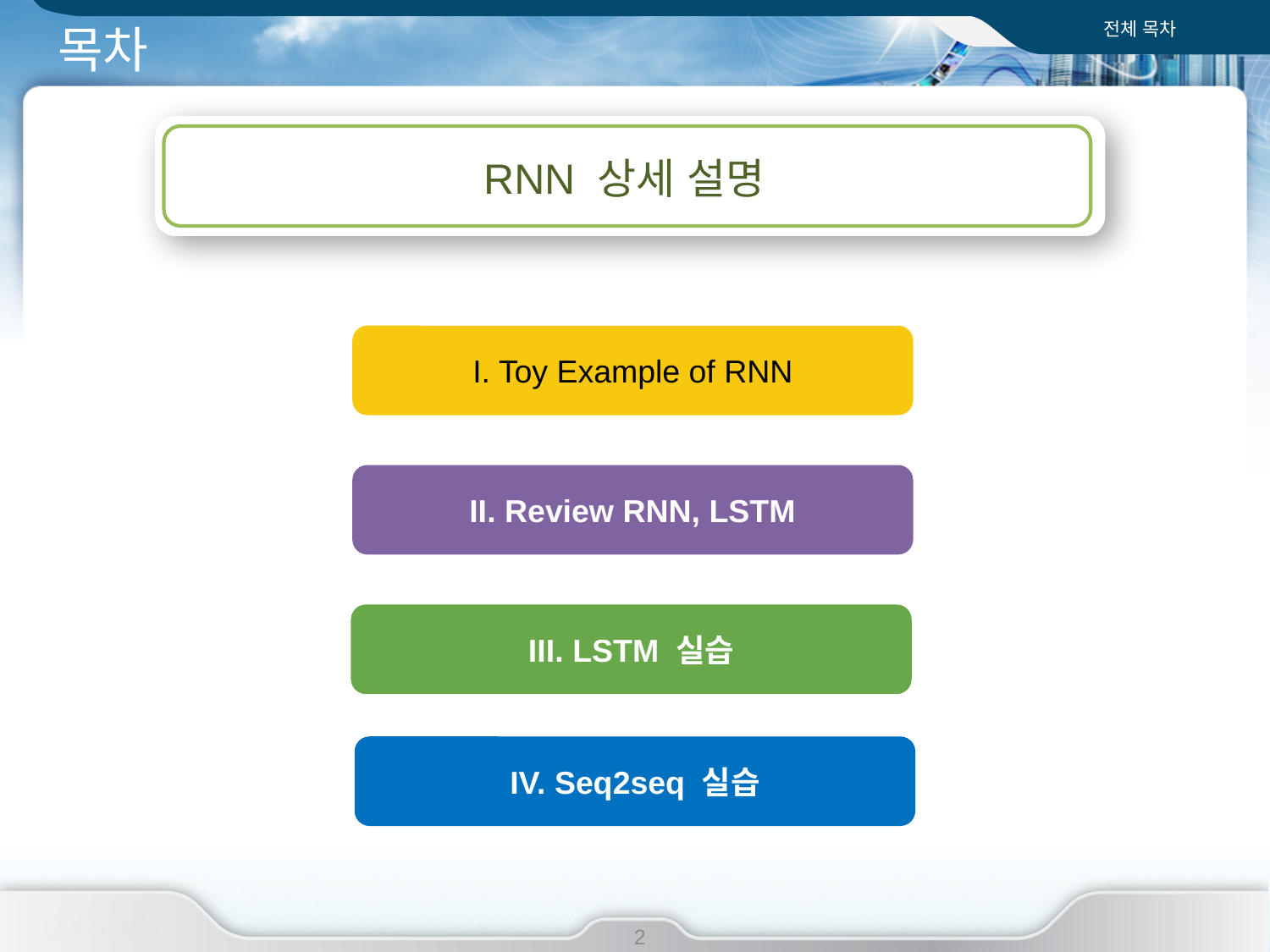

전체 목차
# 목차

RNN 상세 설명
I. Toy Example of RNN
II. Review RNN, LSTM
III. LSTM 실습
IV. Seq2seq 실습
2